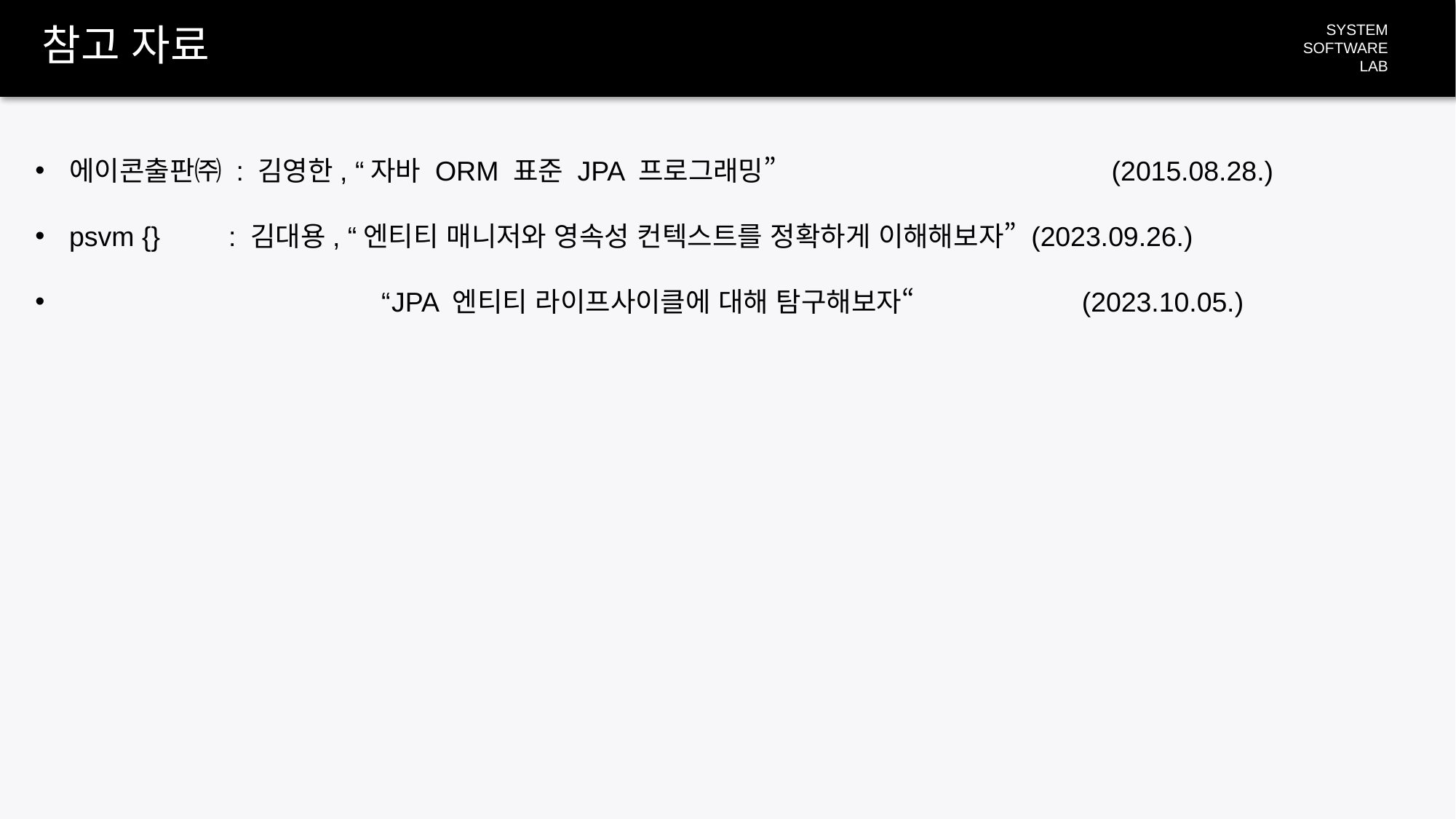

# 참고 자료
에이콘출판㈜ : 김영한, “자바 ORM 표준 JPA 프로그래밍”                                           (2015.08.28.)
psvm {}         : 김대용, “엔티티 매니저와 영속성 컨텍스트를 정확하게 이해해보자” (2023.09.26.)
                                         “JPA 엔티티 라이프사이클에 대해 탐구해보자“                     (2023.10.05.)